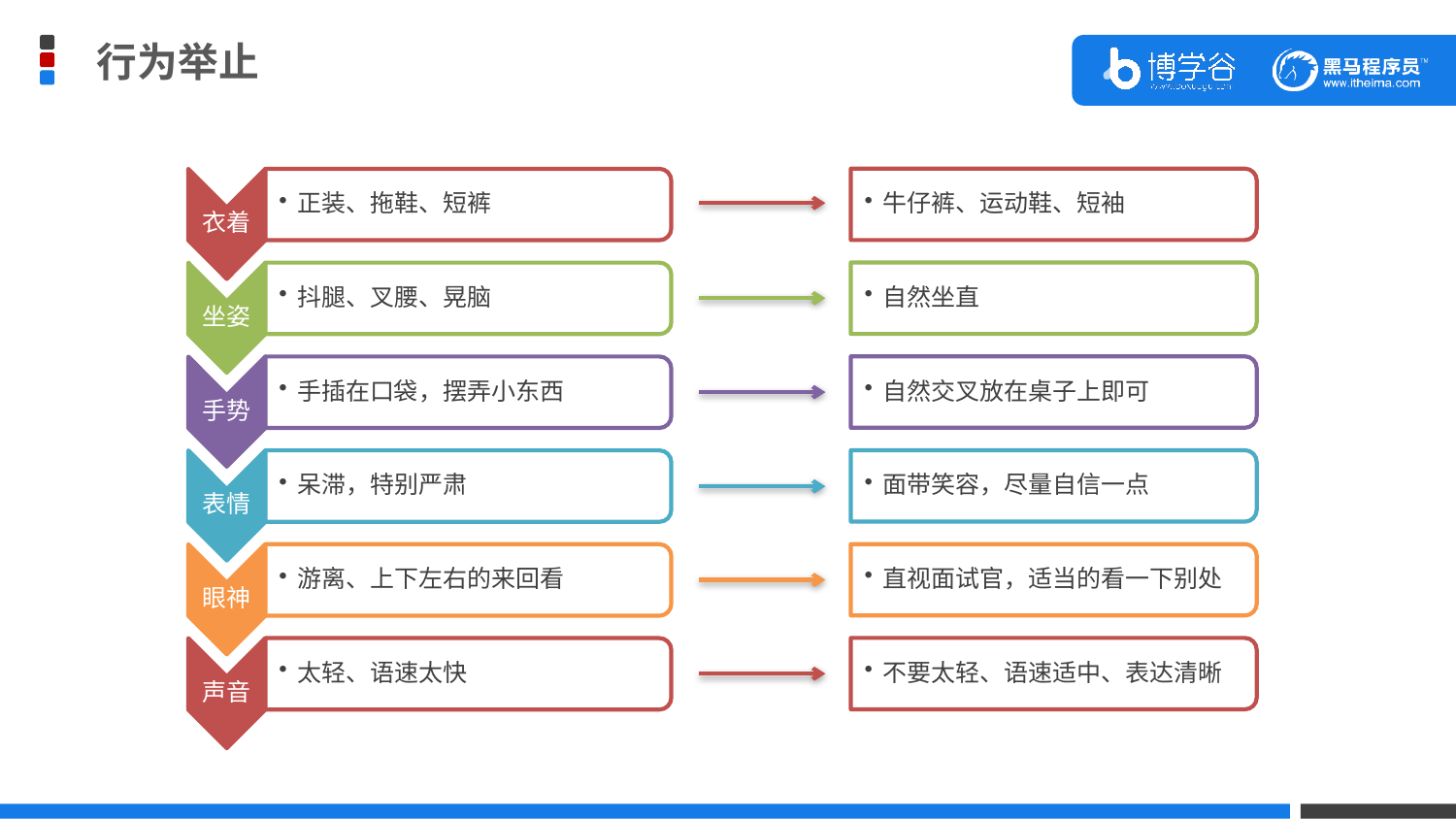

行为举止
牛仔裤、运动鞋、短袖
衣着
正装、拖鞋、短裤
自然坐直
坐姿
抖腿、叉腰、晃脑
自然交叉放在桌子上即可
手势
手插在口袋，摆弄小东西
面带笑容，尽量自信一点
表情
呆滞，特别严肃
直视面试官，适当的看一下别处
眼神
游离、上下左右的来回看
不要太轻、语速适中、表达清晰
声音
太轻、语速太快